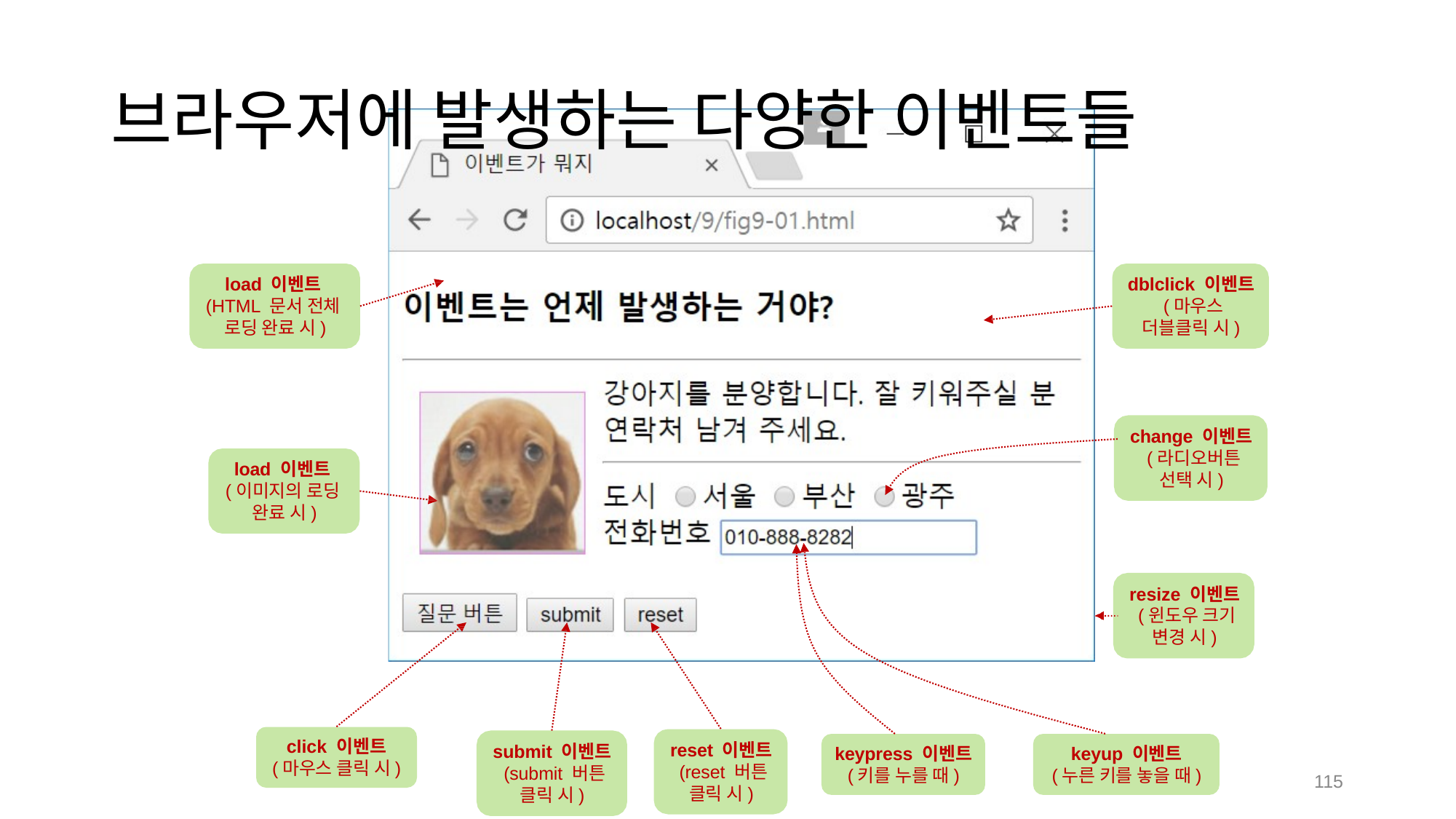

# 브라우저에 발생하는 다양한 이벤트들

load 이벤트  (HTML 문서 전체  로딩 완료 시)
dblclick 이벤트  (마우스  더블클릭 시)

change 이벤트  (라디오버튼  선택 시)

load 이벤트  (이미지의 로딩  완료 시)

resize 이벤트  (윈도우 크기  변경 시)

click 이벤트
(마우스 클릭 시)

reset 이벤트  (reset 버튼  클릭 시)
submit 이벤트  (submit 버튼  클릭 시)
keypress 이벤트
(키를 누를 때)
keyup 이벤트
(누른 키를 놓을 때)
115